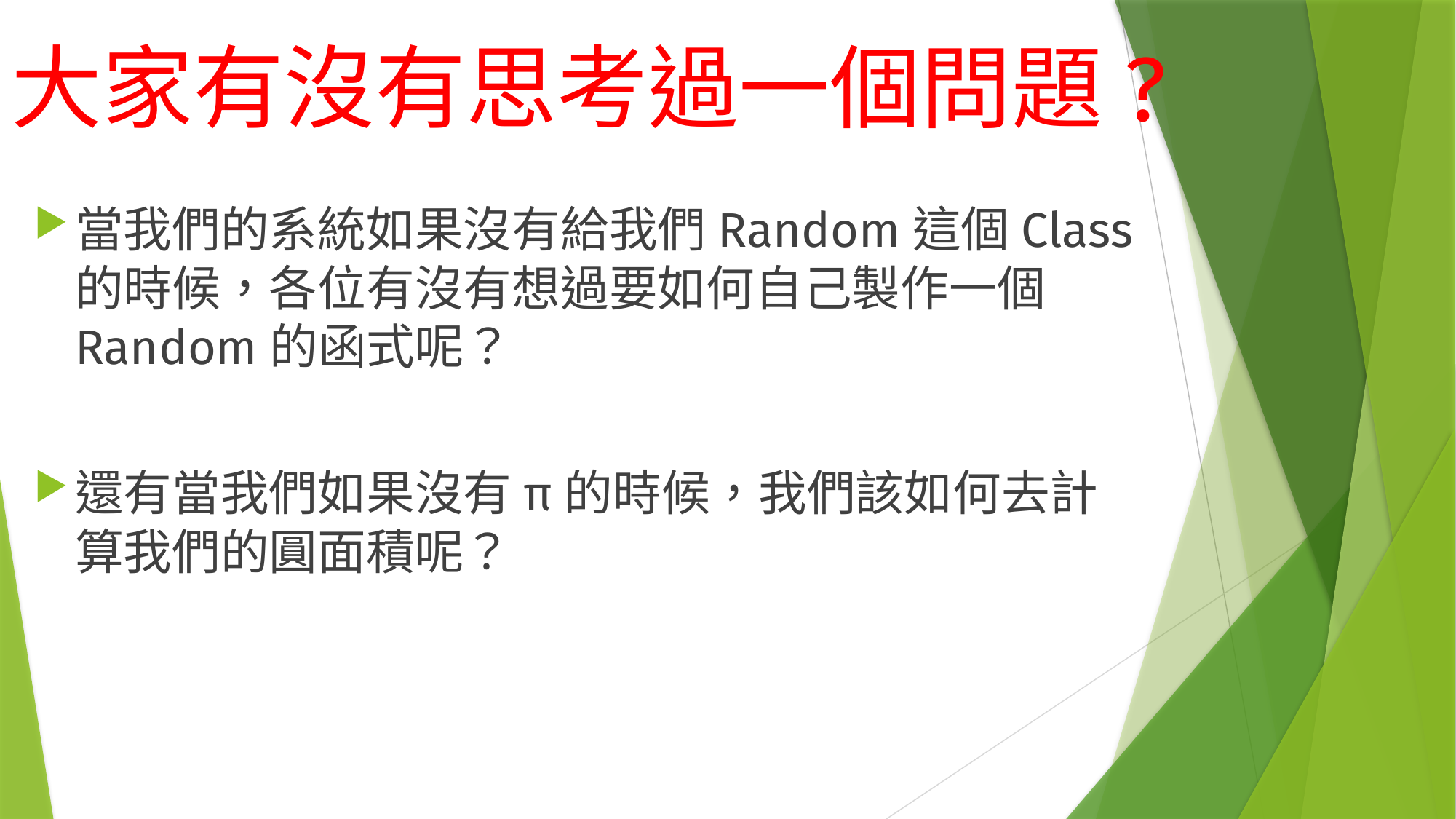

# 大家有沒有思考過一個問題?
當我們的系統如果沒有給我們Random這個Class的時候，各位有沒有想過要如何自己製作一個Random的函式呢？

還有當我們如果沒有π的時候，我們該如何去計算我們的圓面積呢？